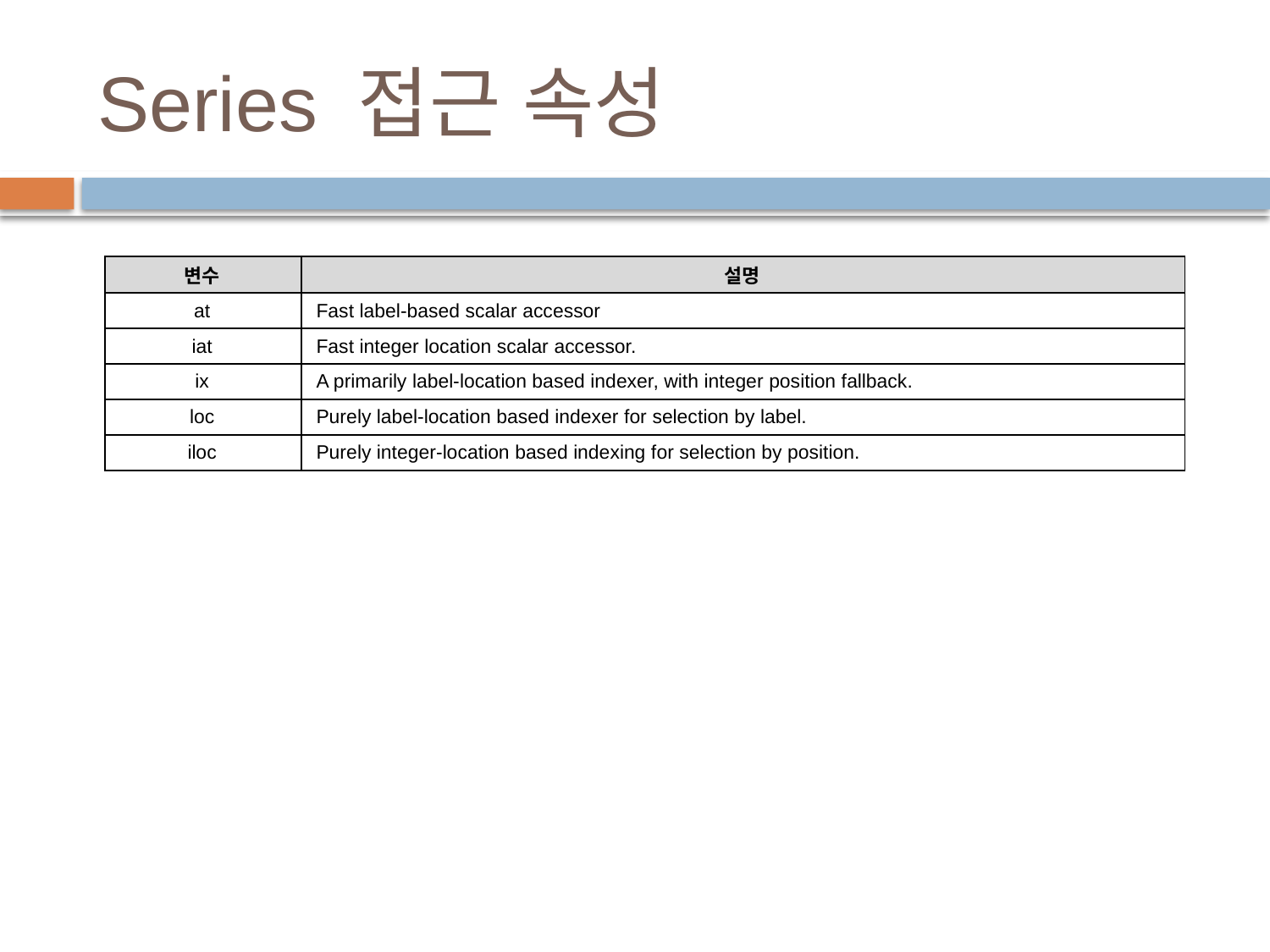

# Series 접근 속성
| 변수 | 설명 |
| --- | --- |
| at | Fast label-based scalar accessor |
| iat | Fast integer location scalar accessor. |
| ix | A primarily label-location based indexer, with integer position fallback. |
| loc | Purely label-location based indexer for selection by label. |
| iloc | Purely integer-location based indexing for selection by position. |